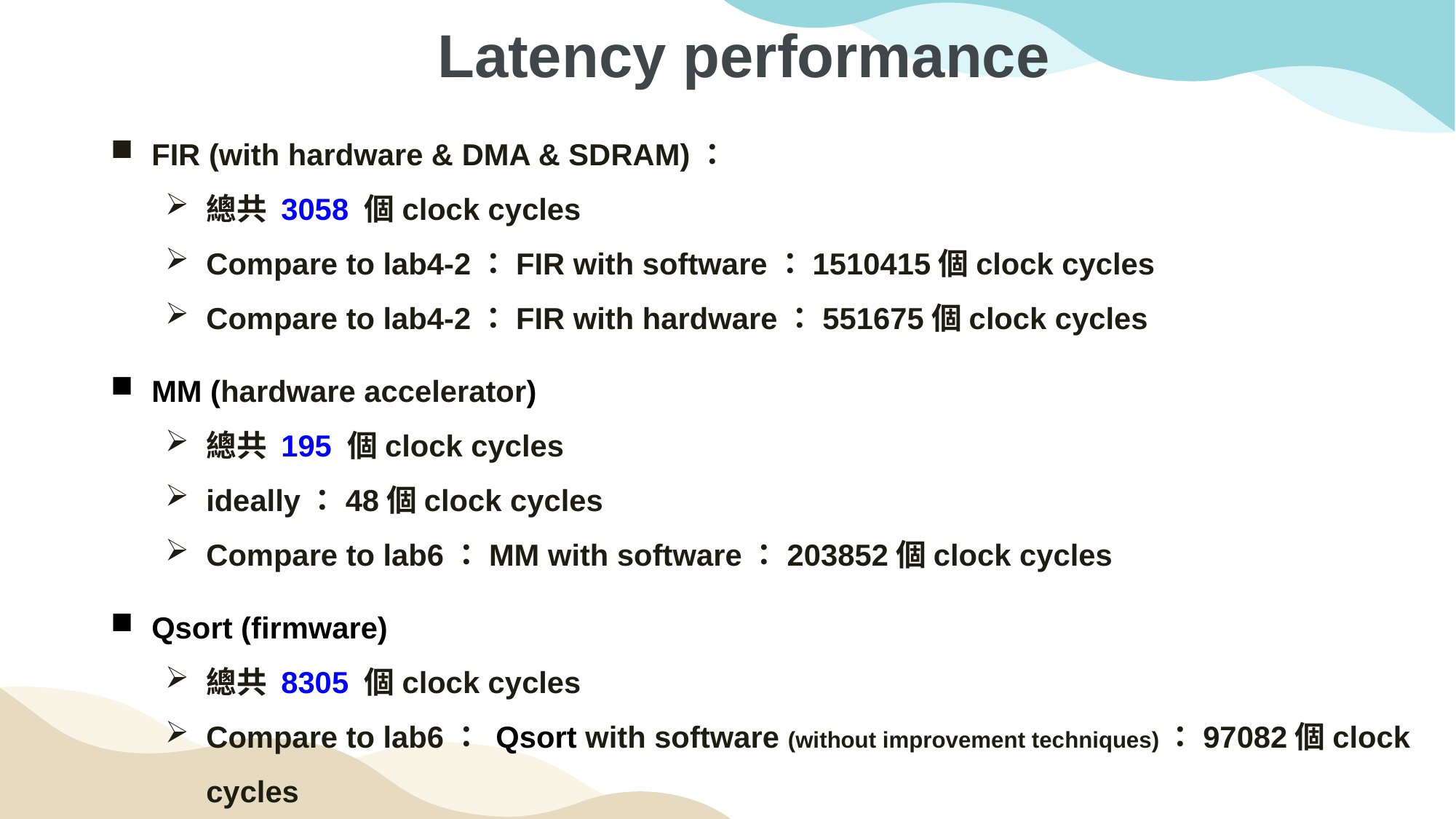

Latency performance
FIR (with hardware & DMA & SDRAM)：
總共 3058 個clock cycles
Compare to lab4-2：FIR with software：1510415個clock cycles
Compare to lab4-2：FIR with hardware：551675個clock cycles
MM (hardware accelerator)
總共 195 個clock cycles
ideally：48個clock cycles
Compare to lab6：MM with software：203852個clock cycles
Qsort (firmware)
總共 8305 個clock cycles
Compare to lab6： Qsort with software (without improvement techniques)：97082個clock cycles